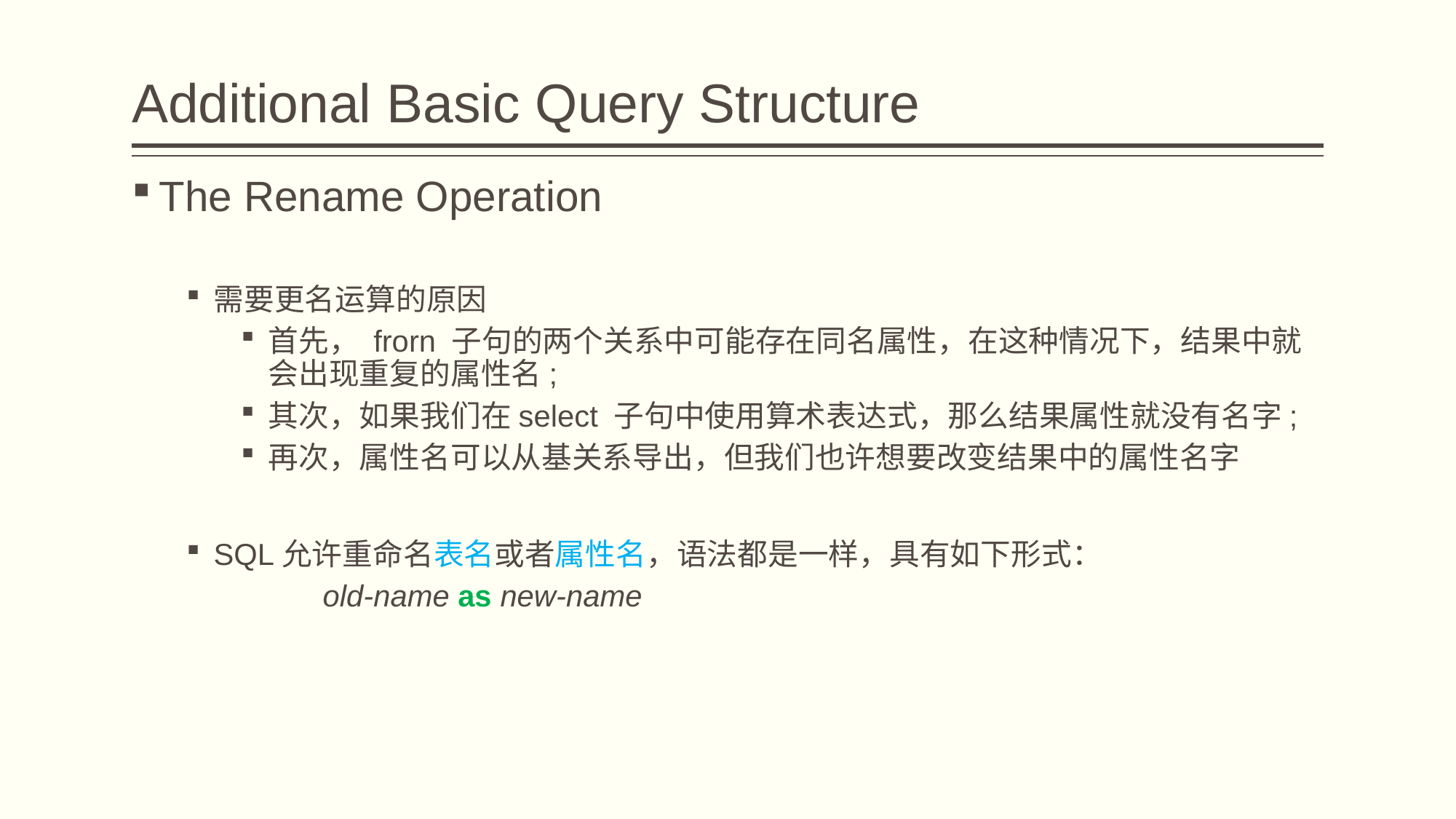

# Additional Basic Query Structure
The Rename Operation

需要更名运算的原因
首先， frorn 子句的两个关系中可能存在同名属性，在这种情况下，结果中就会出现重复的属性名;
其次，如果我们在select 子句中使用算术表达式，那么结果属性就没有名字;
再次，属性名可以从基关系导出，但我们也许想要改变结果中的属性名字

SQL允许重命名表名或者属性名，语法都是一样，具有如下形式：
		old-name as new-name